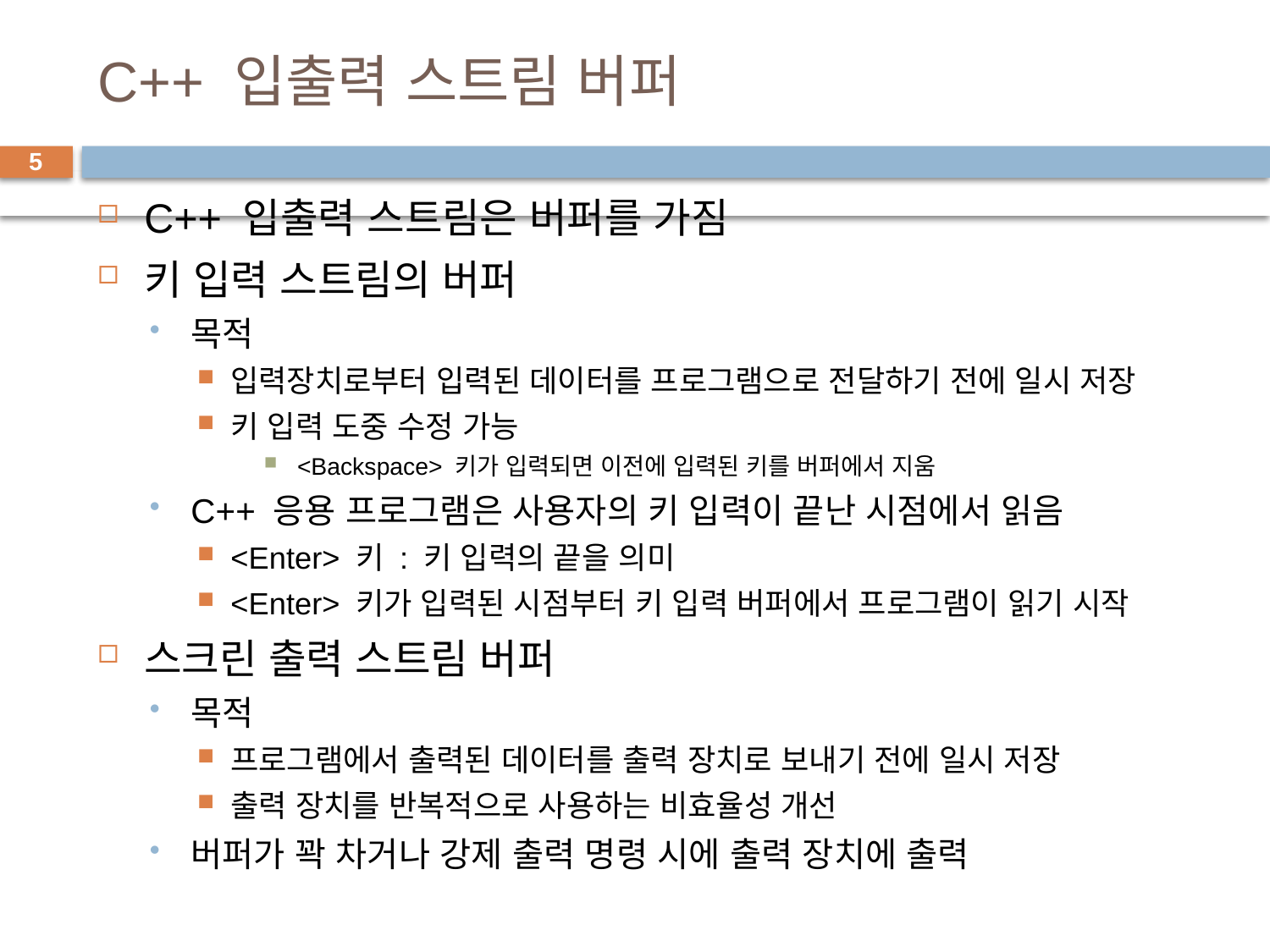

# C++ 입출력 스트림 버퍼
5
C++ 입출력 스트림은 버퍼를 가짐
키 입력 스트림의 버퍼
목적
입력장치로부터 입력된 데이터를 프로그램으로 전달하기 전에 일시 저장
키 입력 도중 수정 가능
<Backspace> 키가 입력되면 이전에 입력된 키를 버퍼에서 지움
C++ 응용 프로그램은 사용자의 키 입력이 끝난 시점에서 읽음
<Enter> 키 : 키 입력의 끝을 의미
<Enter> 키가 입력된 시점부터 키 입력 버퍼에서 프로그램이 읽기 시작
스크린 출력 스트림 버퍼
목적
프로그램에서 출력된 데이터를 출력 장치로 보내기 전에 일시 저장
출력 장치를 반복적으로 사용하는 비효율성 개선
버퍼가 꽉 차거나 강제 출력 명령 시에 출력 장치에 출력